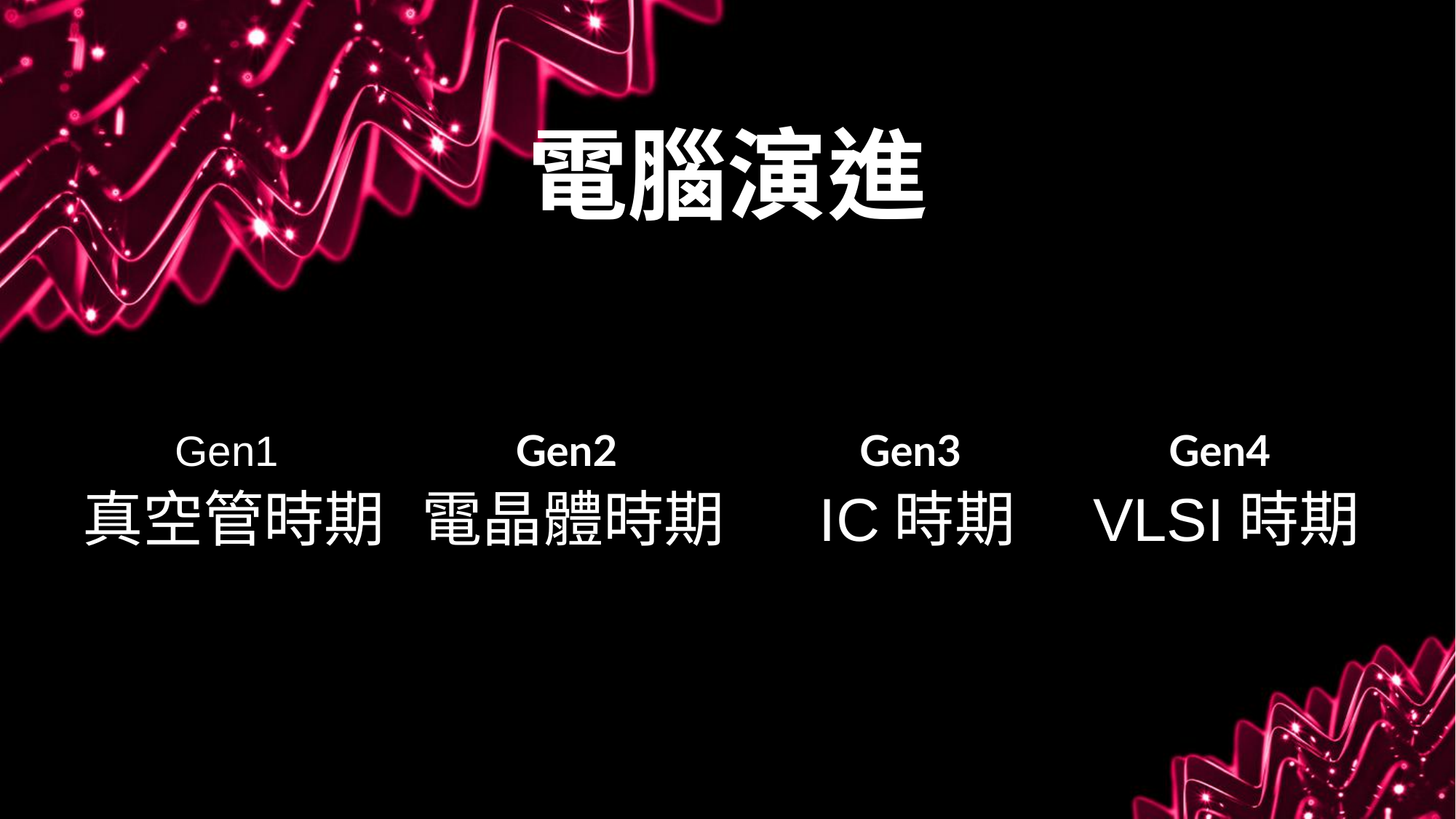

電腦演進
Gen1
Gen2
Gen3
Gen4
真空管時期
電晶體時期
IC時期
VLSI時期